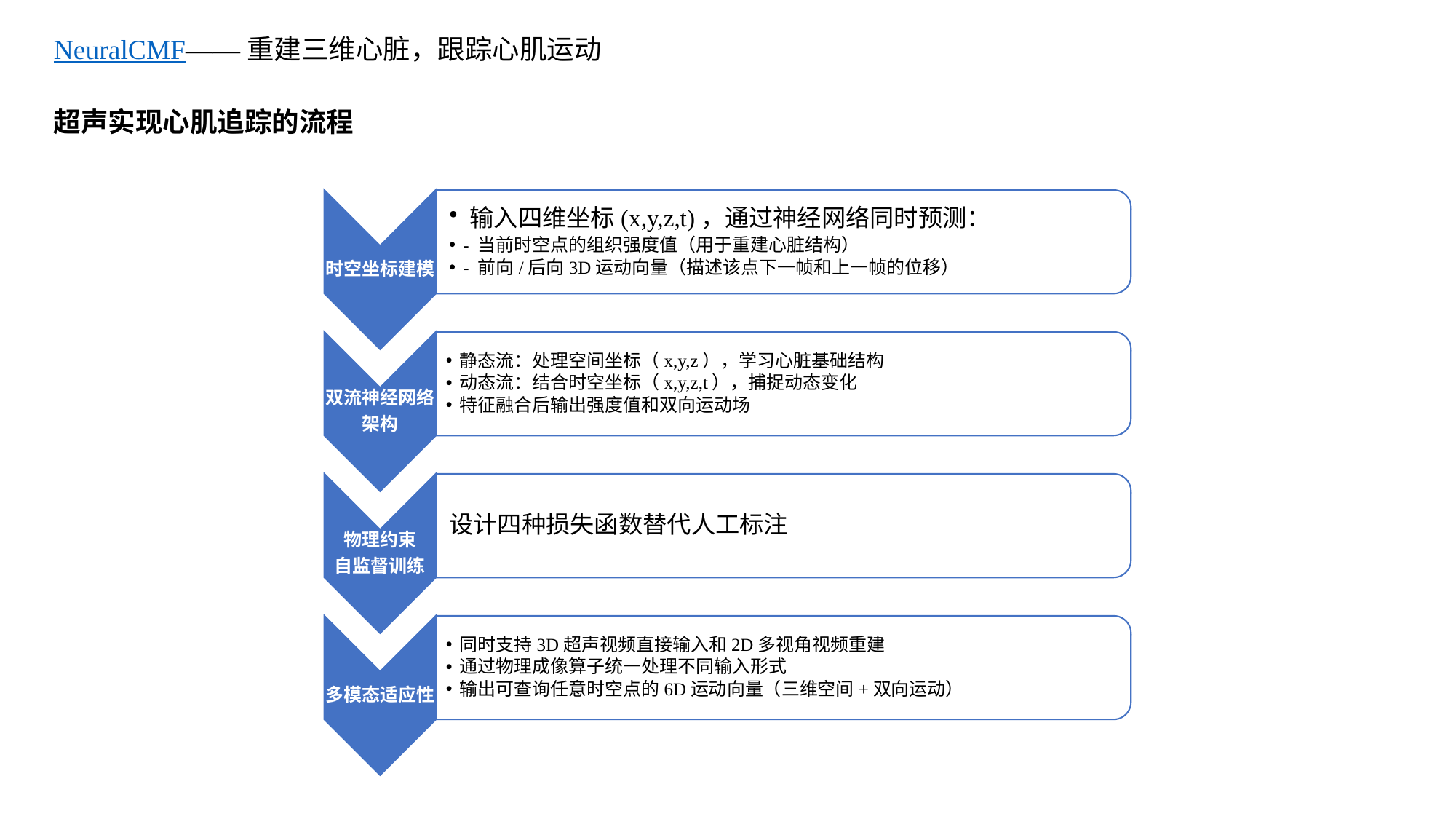

NeuralCMF——重建三维心脏，跟踪心肌运动
超声实现心肌追踪的流程
时空坐标建模
输入四维坐标(x,y,z,t)，通过神经网络同时预测：
- 当前时空点的组织强度值（用于重建心脏结构）
- 前向/后向3D运动向量（描述该点下一帧和上一帧的位移）
双流神经网络
架构
静态流：处理空间坐标（x,y,z），学习心脏基础结构
动态流：结合时空坐标（x,y,z,t），捕捉动态变化
特征融合后输出强度值和双向运动场
物理约束
自监督训练
设计四种损失函数替代人工标注
多模态适应性
同时支持3D超声视频直接输入和2D多视角视频重建
通过物理成像算子统一处理不同输入形式
输出可查询任意时空点的6D运动向量（三维空间+双向运动）